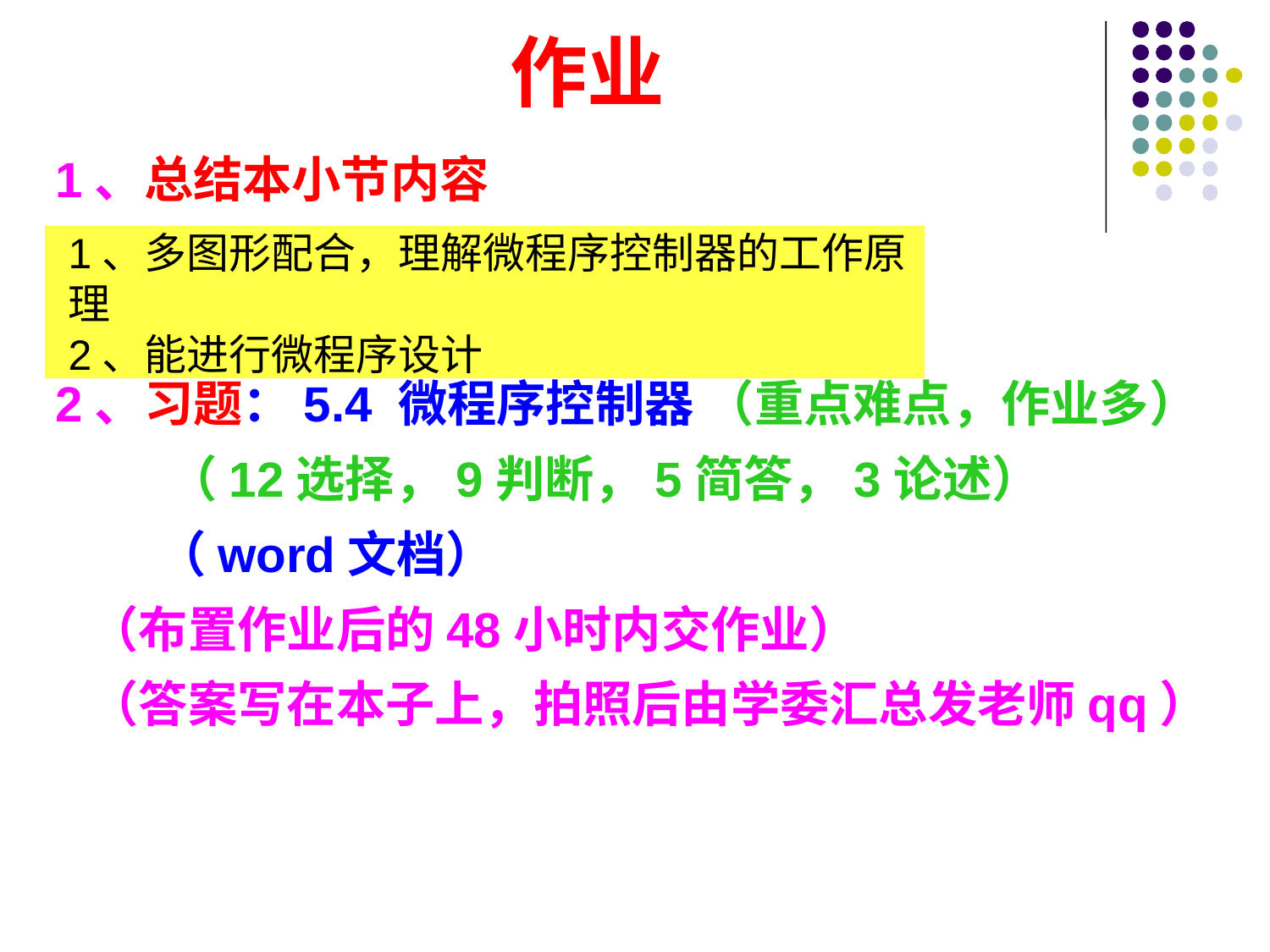

# 作业
1、总结本小节内容

2、习题：5.4 微程序控制器 （重点难点，作业多）
         （12选择，9判断，5简答，3论述）
        （word文档）
  （布置作业后的48小时内交作业）
  （答案写在本子上，拍照后由学委汇总发老师qq）
1、多图形配合，理解微程序控制器的工作原理
2、能进行微程序设计